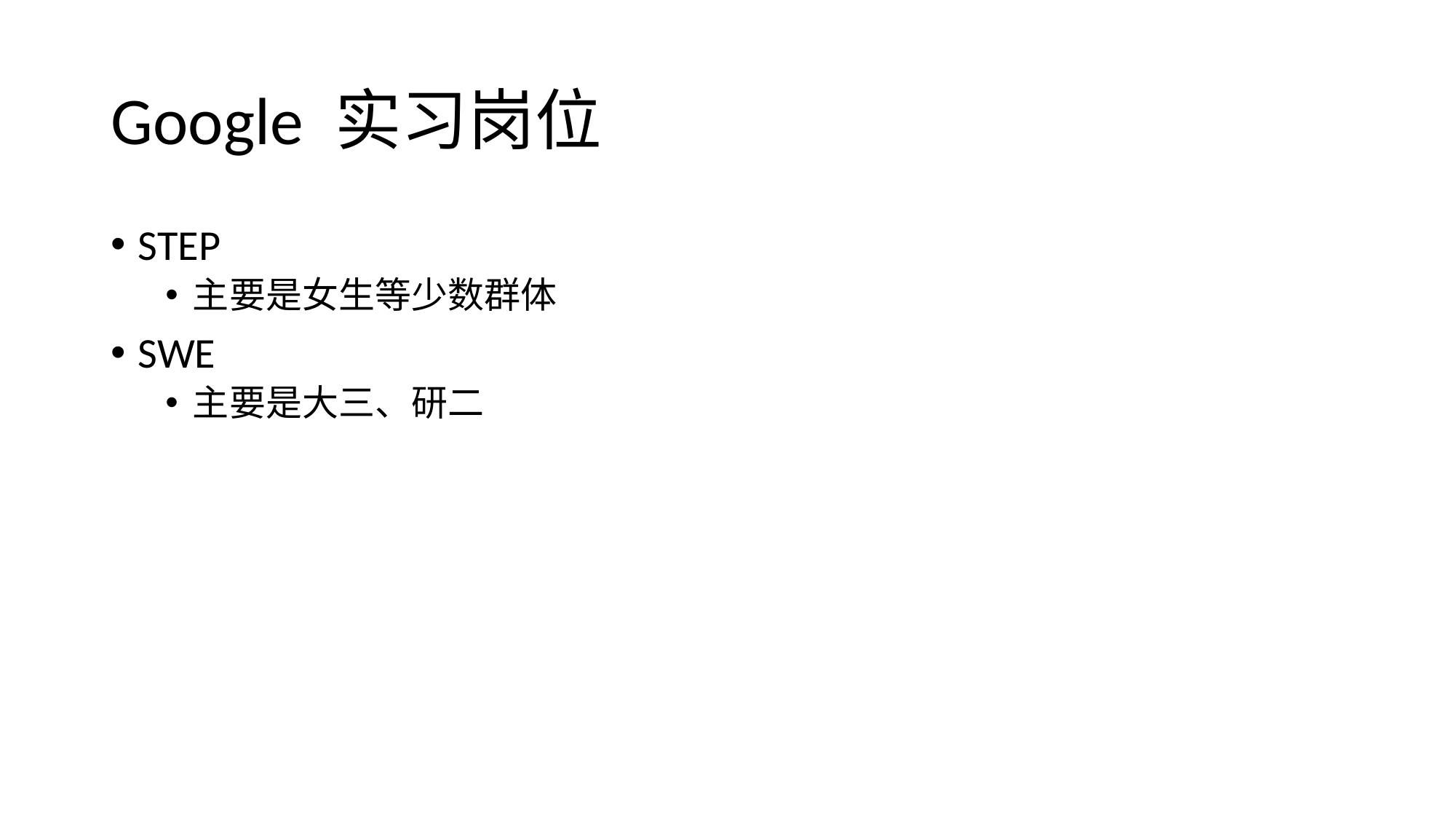

# Google 实习岗位
STEP
主要是女生等少数群体
SWE
主要是大三、研二